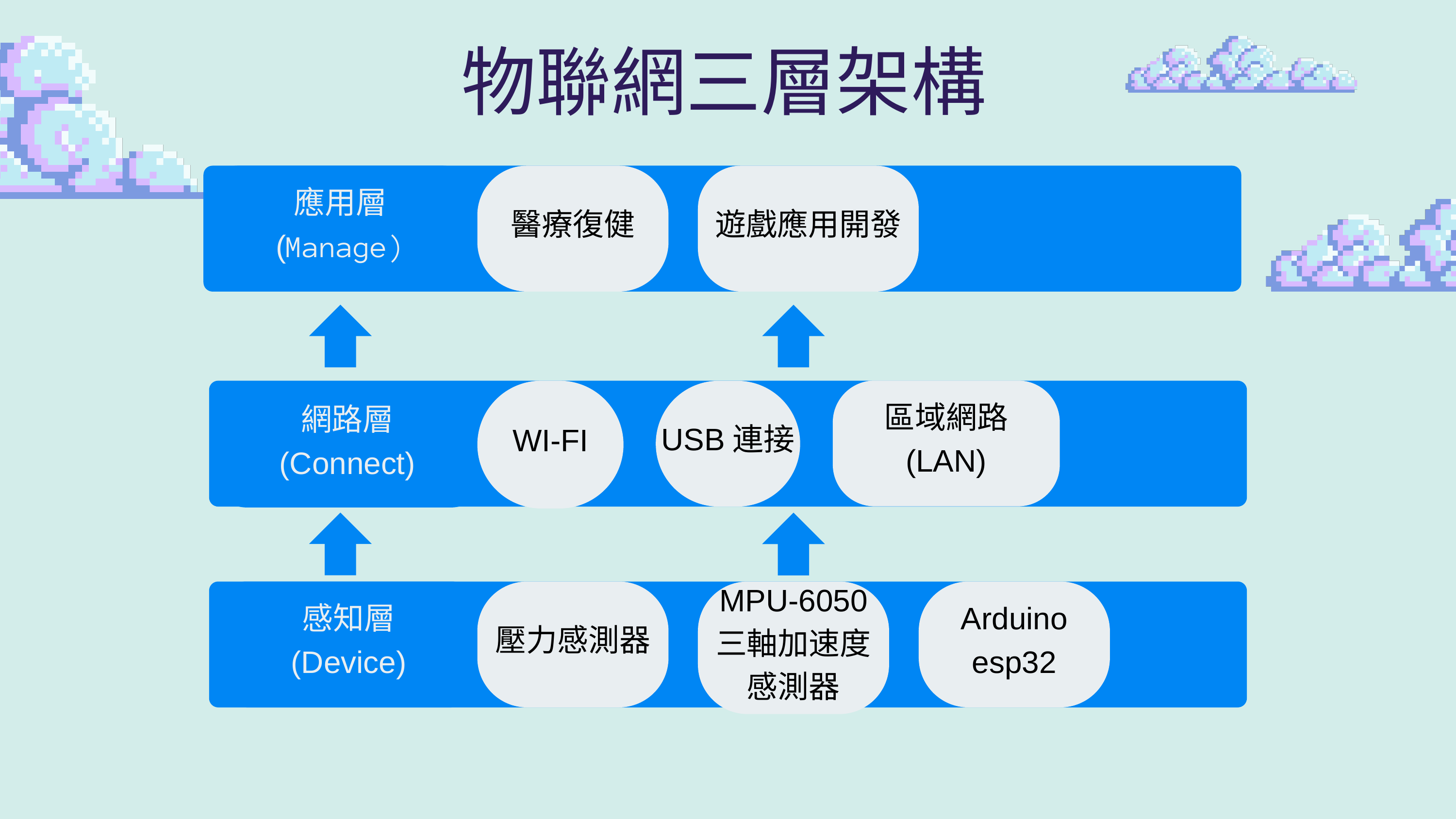

物聯網三層架構

應用層
(Manage)

醫療復健

遊戲應用開發

網路層
(Connect)

區域網路
(LAN)

WI-FI

USB連接

感知層
(Device)

壓力感測器

MPU-6050
三軸加速度感測器

Arduino
esp32